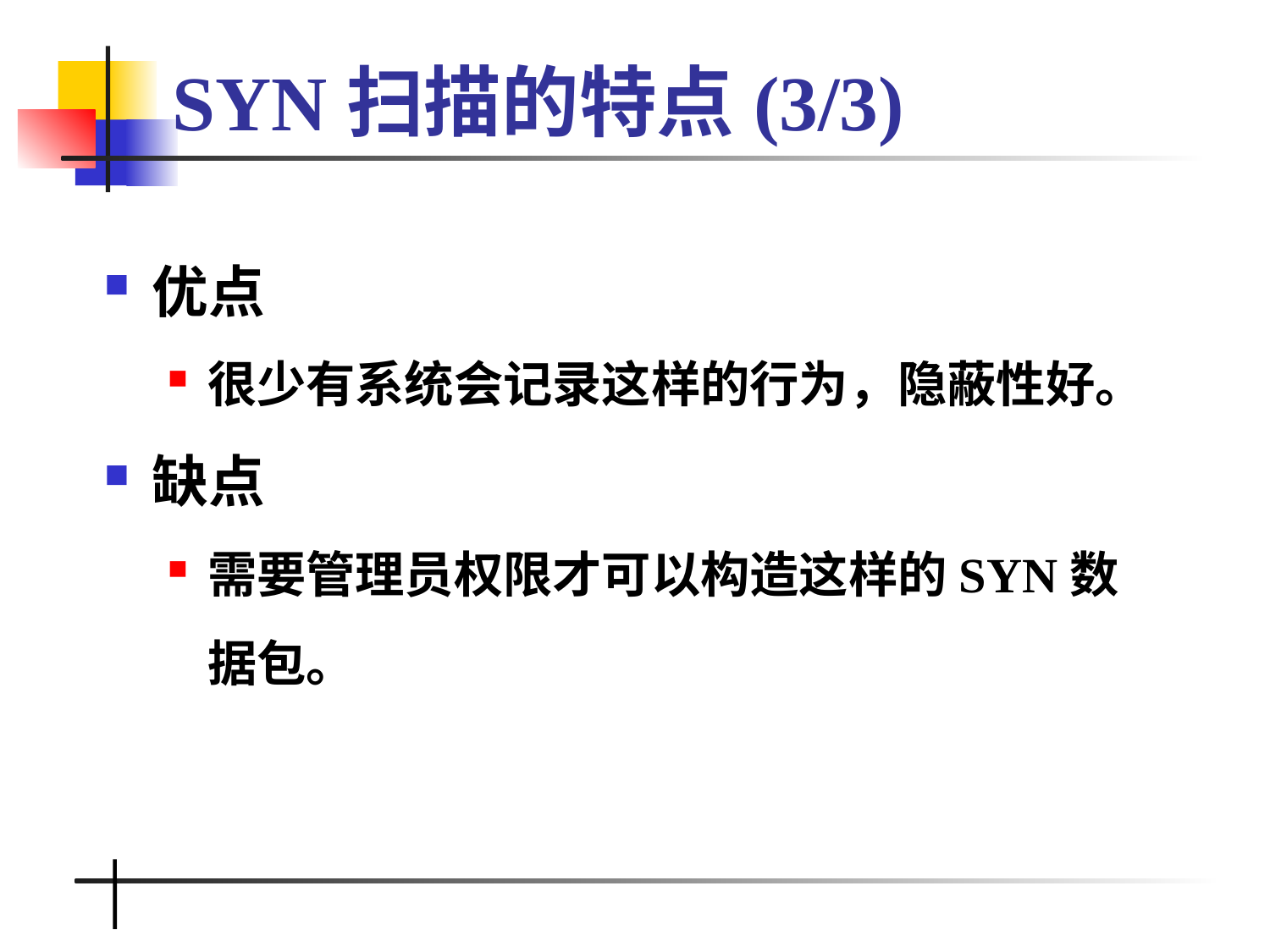

# SYN扫描的特点(3/3)
优点
很少有系统会记录这样的行为，隐蔽性好。
缺点
需要管理员权限才可以构造这样的SYN数据包。